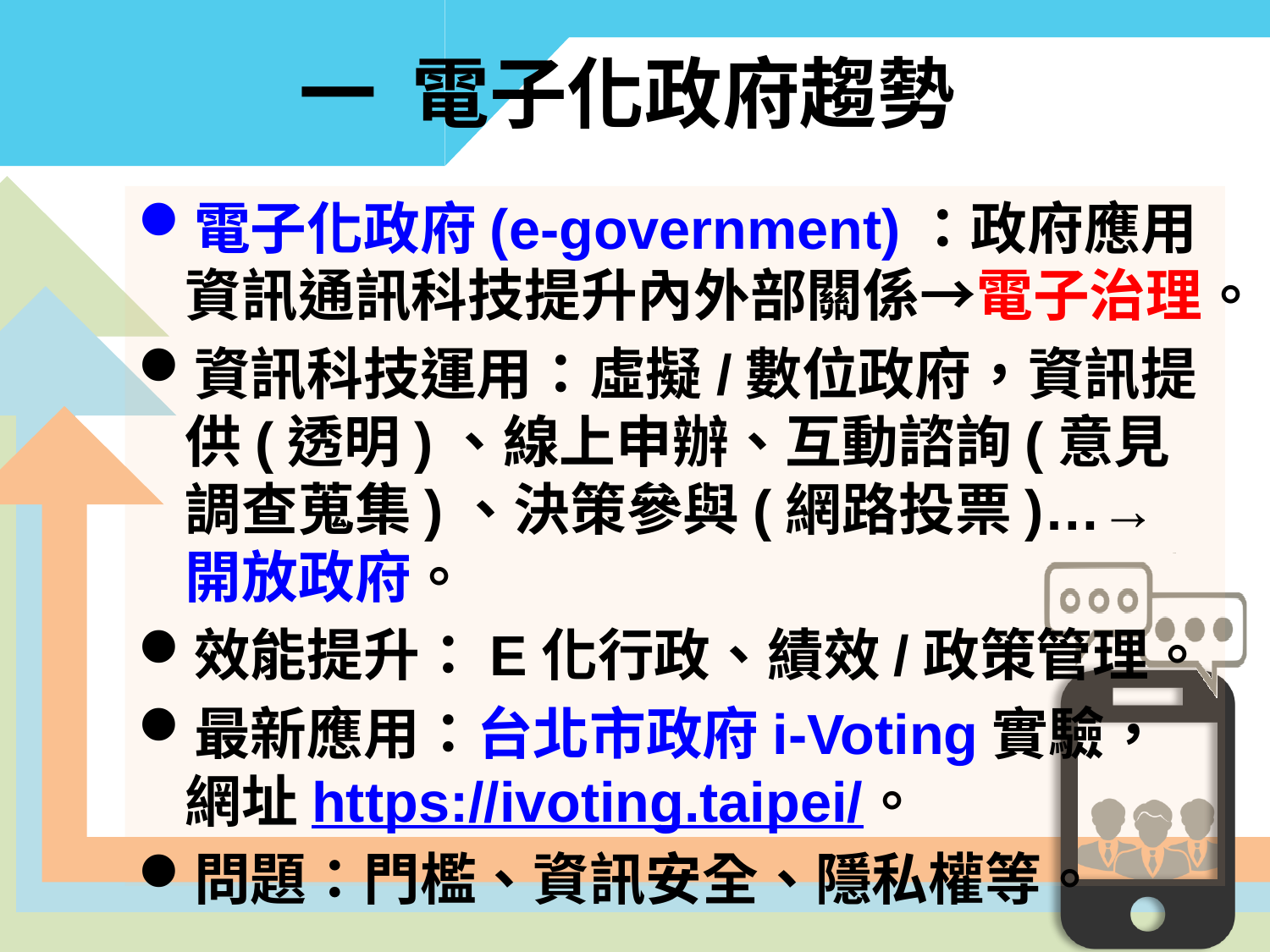

# 一  電子化政府趨勢
電子化政府(e-government)：政府應用資訊通訊科技提升內外部關係→電子治理。
資訊科技運用：虛擬/數位政府，資訊提供(透明)、線上申辦、互動諮詢(意見調查蒐集)、決策參與(網路投票)…→開放政府。
效能提升：E化行政、績效/政策管理。
最新應用：台北市政府i-Voting實驗，  網址https://ivoting.taipei/。
問題：門檻、資訊安全、隱私權等。